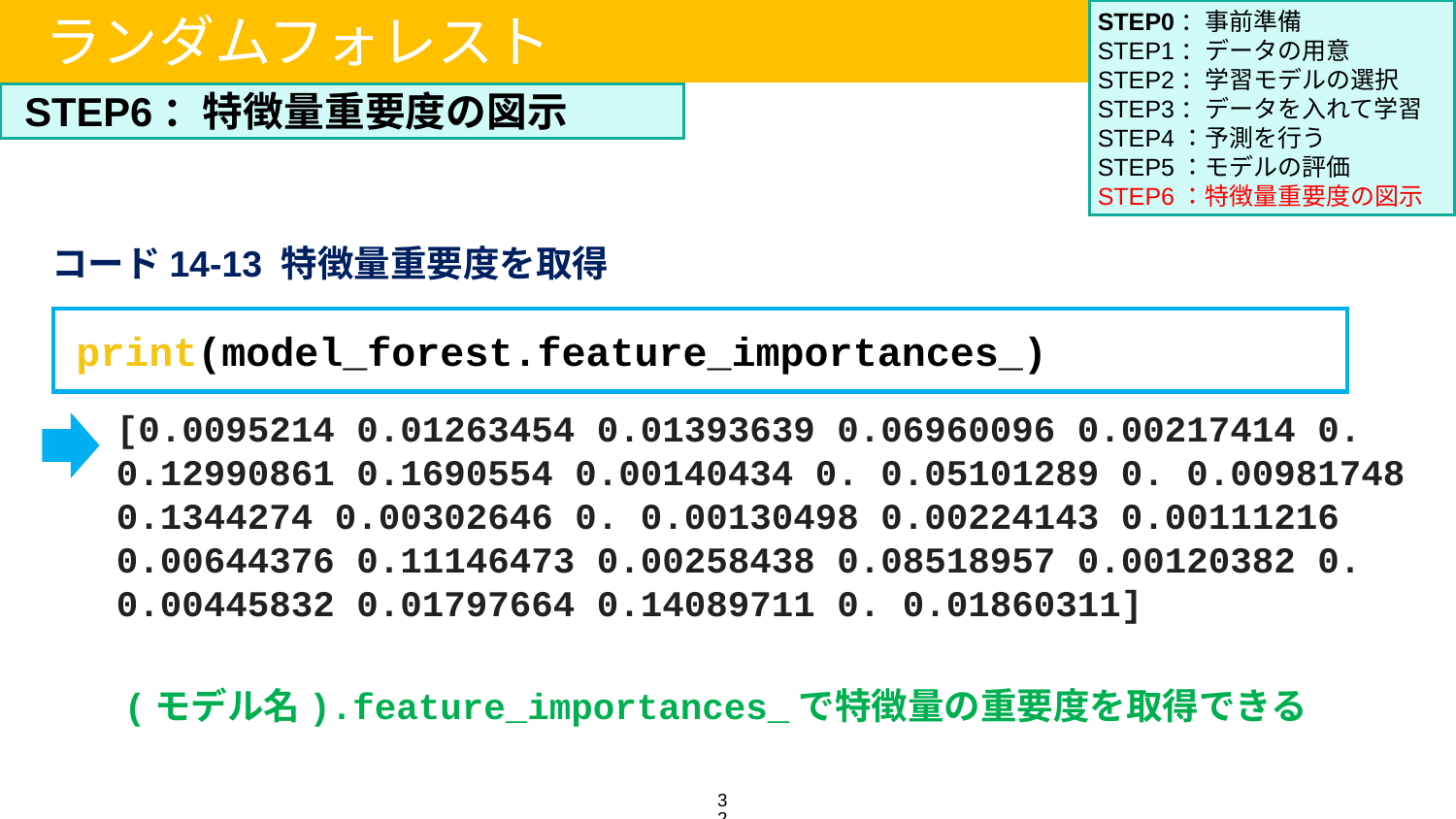

STEP0：事前準備
STEP1：データの用意
STEP2：学習モデルの選択
STEP3：データを入れて学習
STEP4：予測を行う
STEP5：モデルの評価
STEP6：特徴量重要度の図示
ランダムフォレスト
STEP6：特徴量重要度の図示
コード14-13 特徴量重要度を取得
print(model_forest.feature_importances_)
[0.0095214 0.01263454 0.01393639 0.06960096 0.00217414 0. 0.12990861 0.1690554 0.00140434 0. 0.05101289 0. 0.00981748 0.1344274 0.00302646 0. 0.00130498 0.00224143 0.00111216 0.00644376 0.11146473 0.00258438 0.08518957 0.00120382 0. 0.00445832 0.01797664 0.14089711 0. 0.01860311]

(モデル名).feature_importances_で特徴量の重要度を取得できる
32